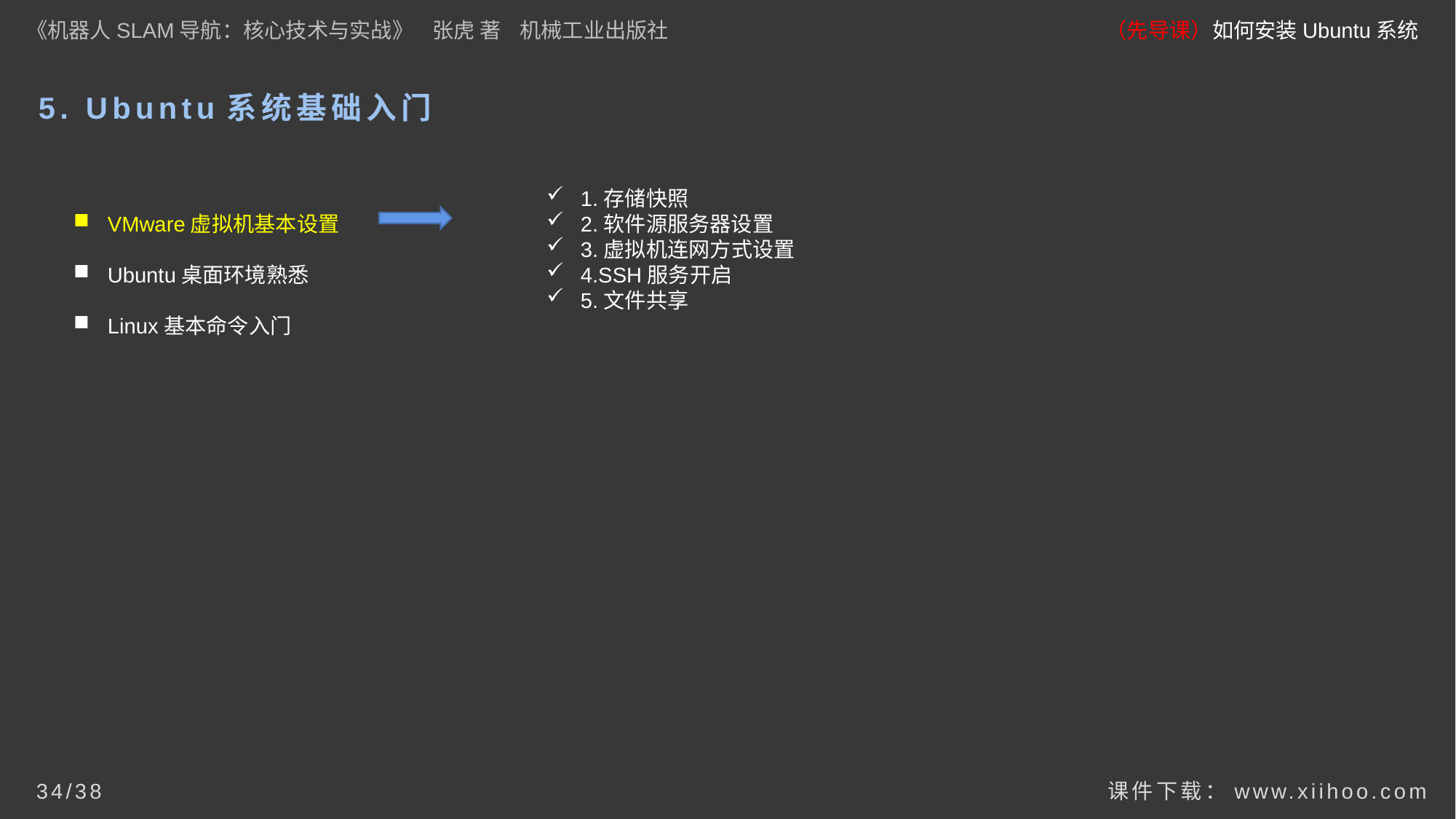

《机器人SLAM导航：核心技术与实战》    张虎 著    机械工业出版社
（先导课）如何安装Ubuntu系统
# 5. Ubuntu系统基础入门
VMware虚拟机基本设置
Ubuntu桌面环境熟悉
Linux基本命令入门
1.存储快照
2.软件源服务器设置
3.虚拟机连网方式设置
4.SSH服务开启
5.文件共享

课件下载：www.xiihoo.com
34/38